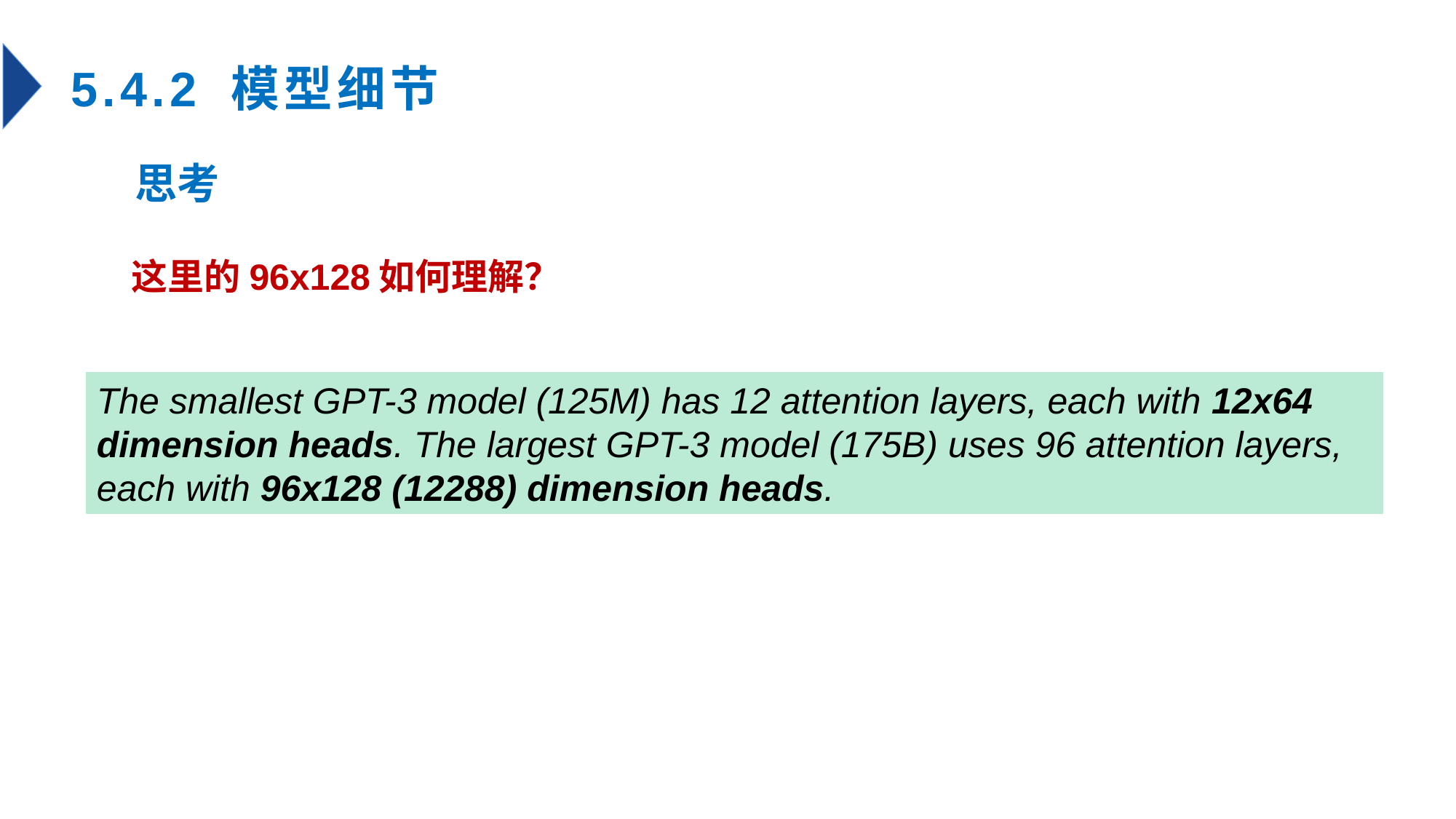

5.4.2 模型细节

思考
这里的96x128如何理解？
The smallest GPT-3 model (125M) has 12 attention layers, each with 12x64 dimension heads. The largest GPT-3 model (175B) uses 96 attention layers, each with 96x128 (12288) dimension heads.